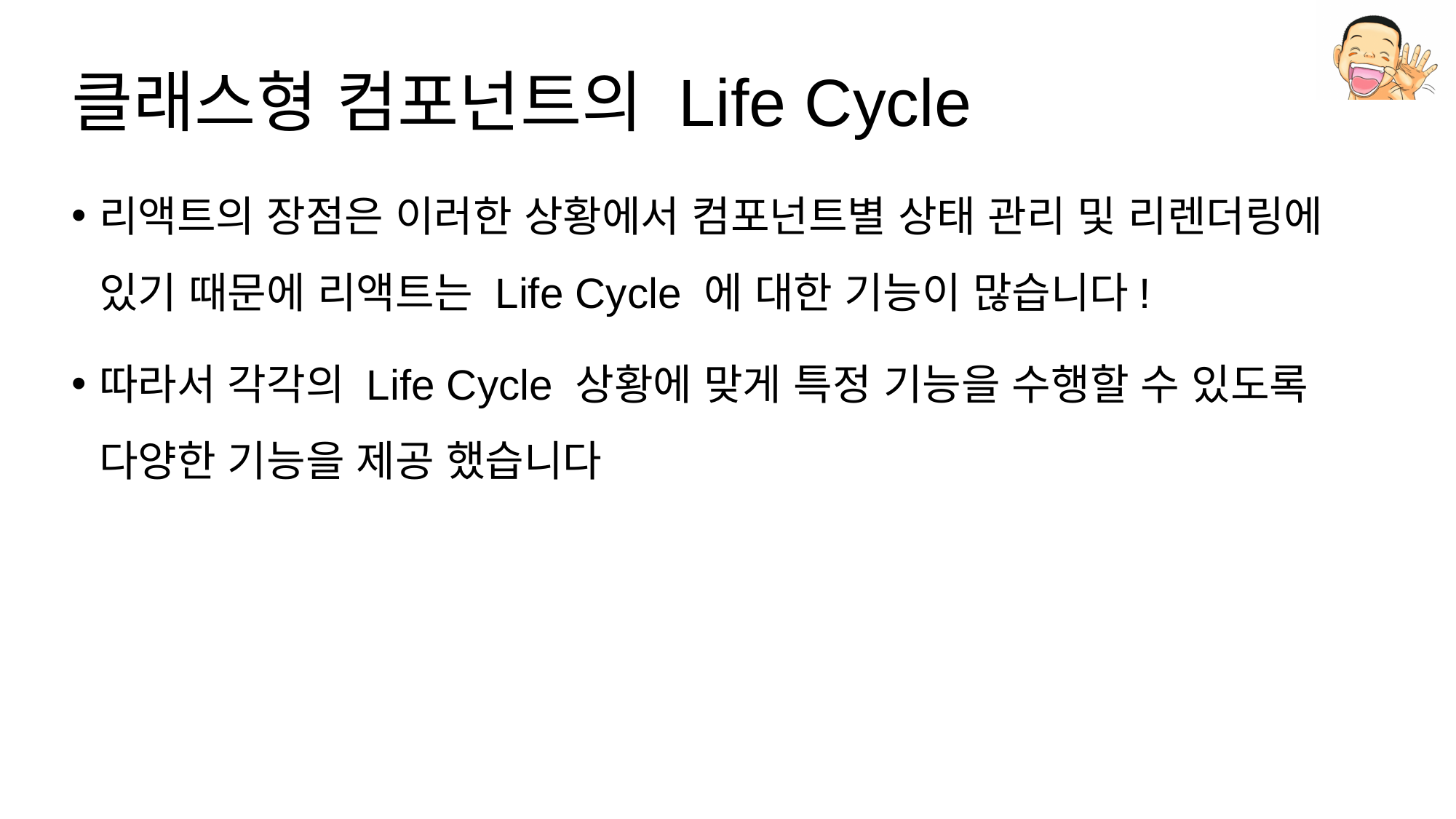

# 클래스형 컴포넌트의 Life Cycle
리액트의 장점은 이러한 상황에서 컴포넌트별 상태 관리 및 리렌더링에 있기 때문에 리액트는 Life Cycle 에 대한 기능이 많습니다!
따라서 각각의 Life Cycle 상황에 맞게 특정 기능을 수행할 수 있도록 다양한 기능을 제공 했습니다